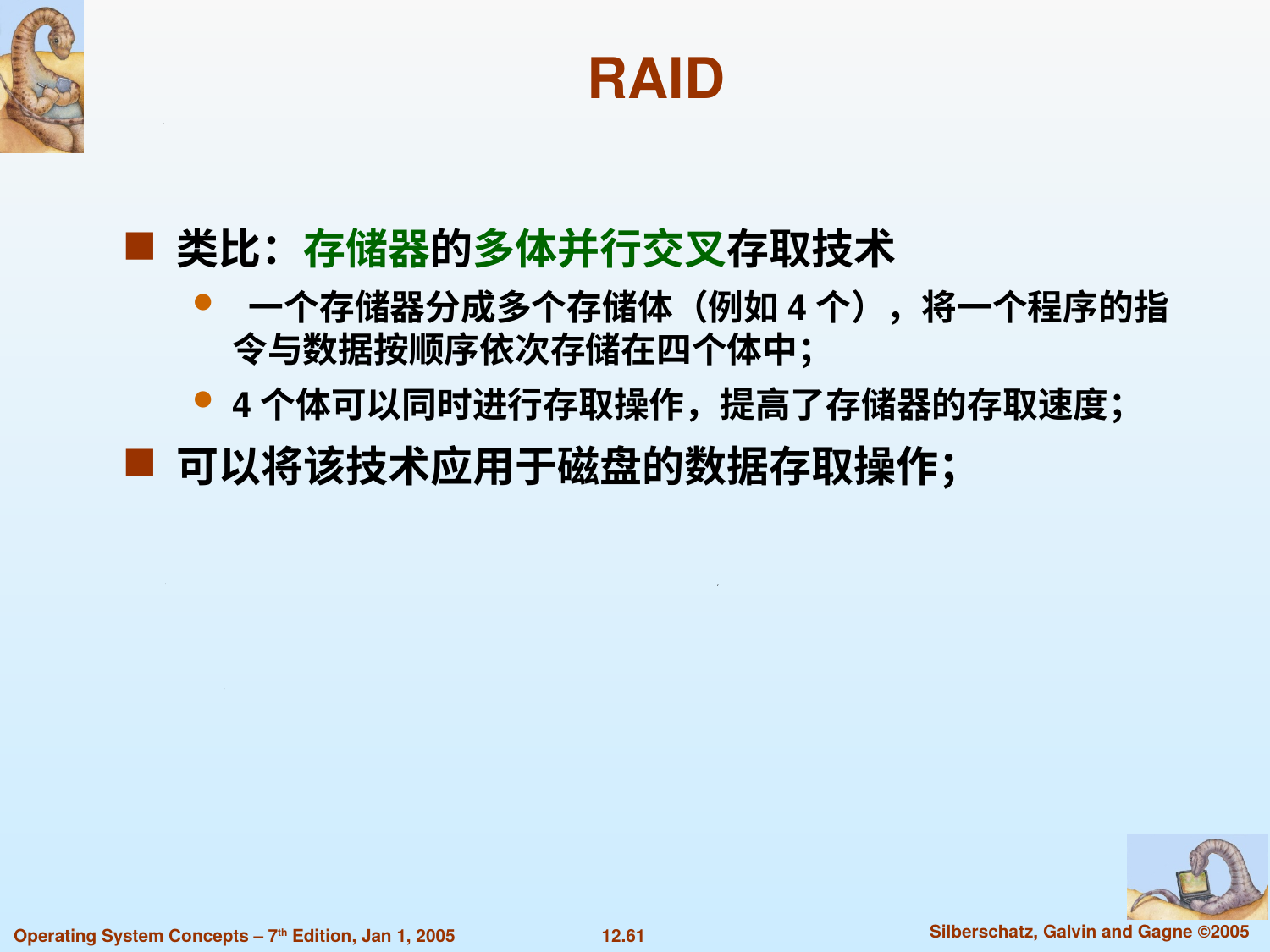

# RAID

类比：存储器的多体并行交叉存取技术
 一个存储器分成多个存储体（例如4个），将一个程序的指令与数据按顺序依次存储在四个体中；
4个体可以同时进行存取操作，提高了存储器的存取速度；
可以将该技术应用于磁盘的数据存取操作；